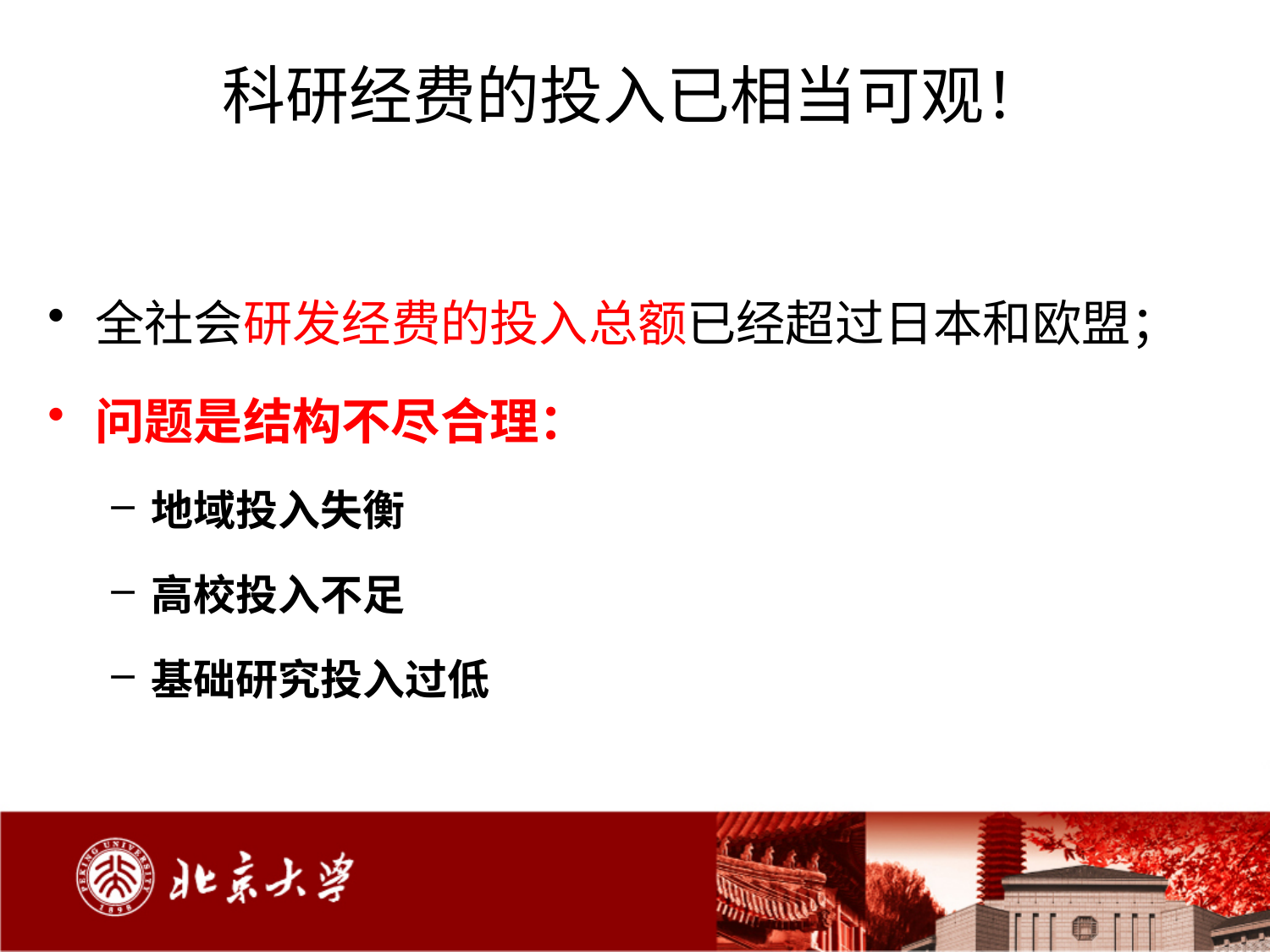

# 科研经费的投入已相当可观！
全社会研发经费的投入总额已经超过日本和欧盟；
问题是结构不尽合理：
地域投入失衡
高校投入不足
基础研究投入过低